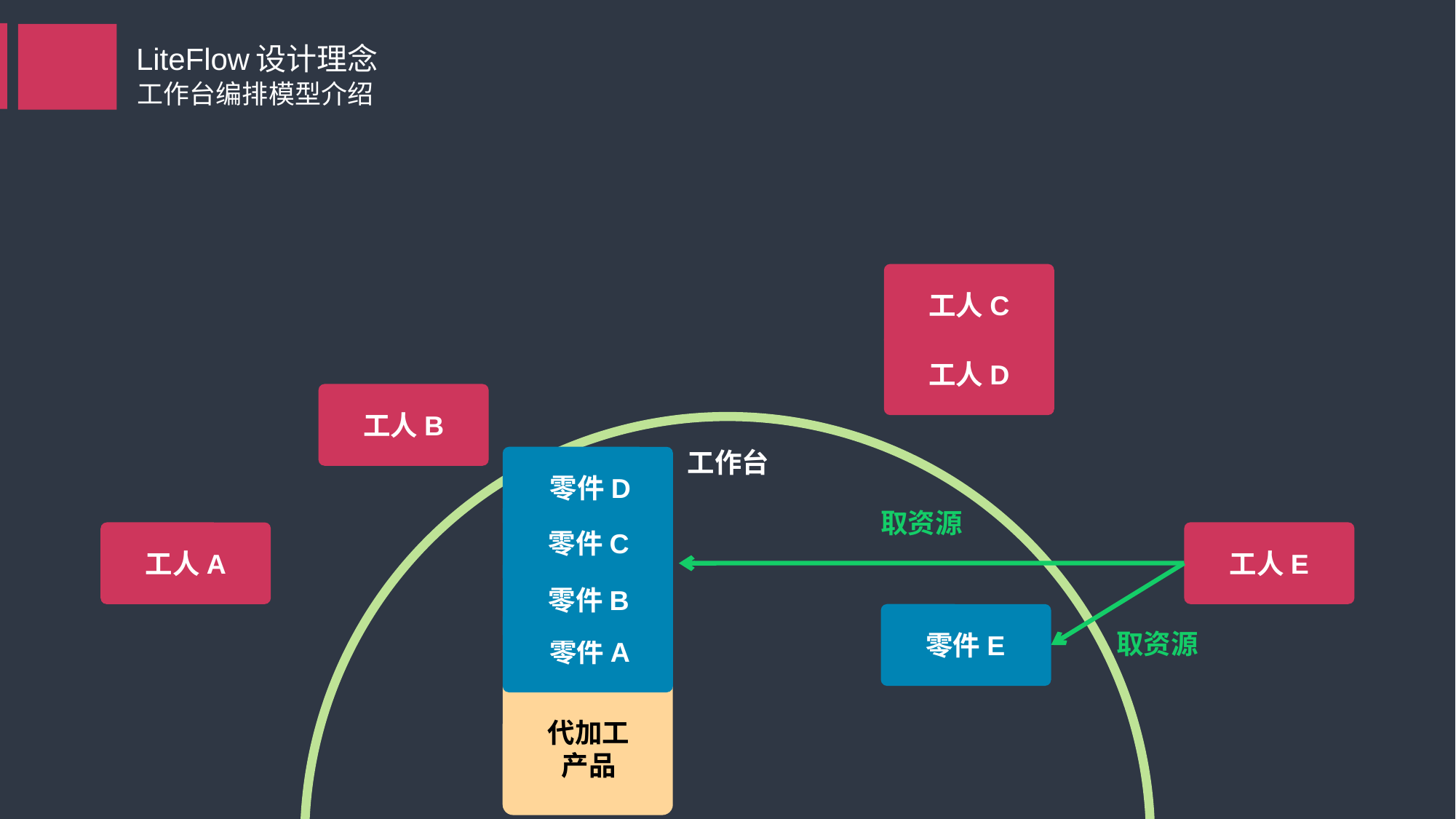

LiteFlow设计理念
工作台编排模型介绍

工人C

工人D

工人B

工作台

零件D
取资源

零件C

工人A
工人E

零件B

零件E

零件A
取资源

代加工
产品